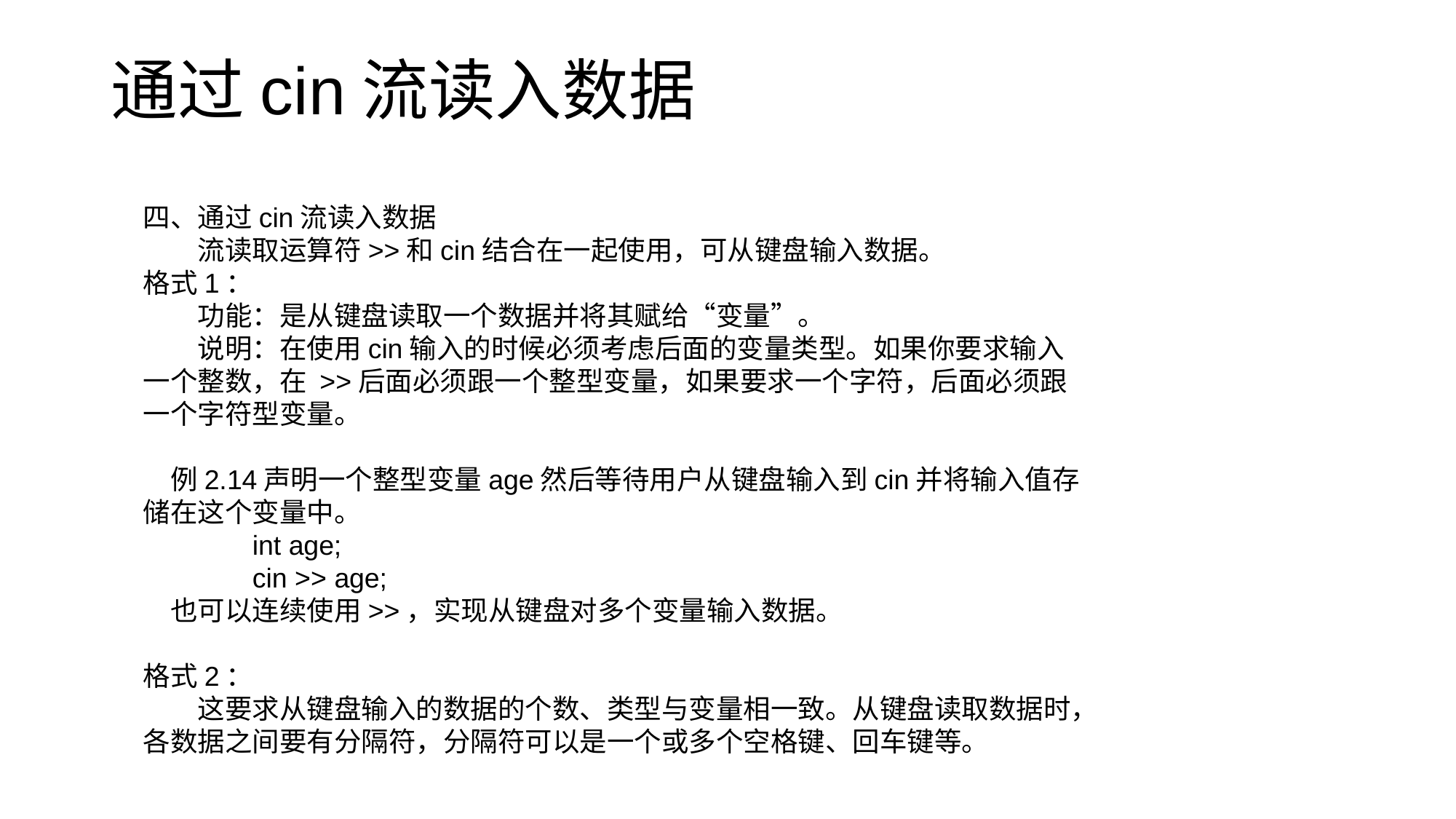

# 通过cin流读入数据
四、通过cin流读入数据
　　流读取运算符>>和cin结合在一起使用，可从键盘输入数据。
格式1：
　　功能：是从键盘读取一个数据并将其赋给“变量”。
　　说明：在使用cin输入的时候必须考虑后面的变量类型。如果你要求输入一个整数，在 >>后面必须跟一个整型变量，如果要求一个字符，后面必须跟一个字符型变量。

　例2.14声明一个整型变量age然后等待用户从键盘输入到cin并将输入值存储在这个变量中。
	int age;
	cin >> age;
　也可以连续使用>>，实现从键盘对多个变量输入数据。

格式2：
　　这要求从键盘输入的数据的个数、类型与变量相一致。从键盘读取数据时，各数据之间要有分隔符，分隔符可以是一个或多个空格键、回车键等。